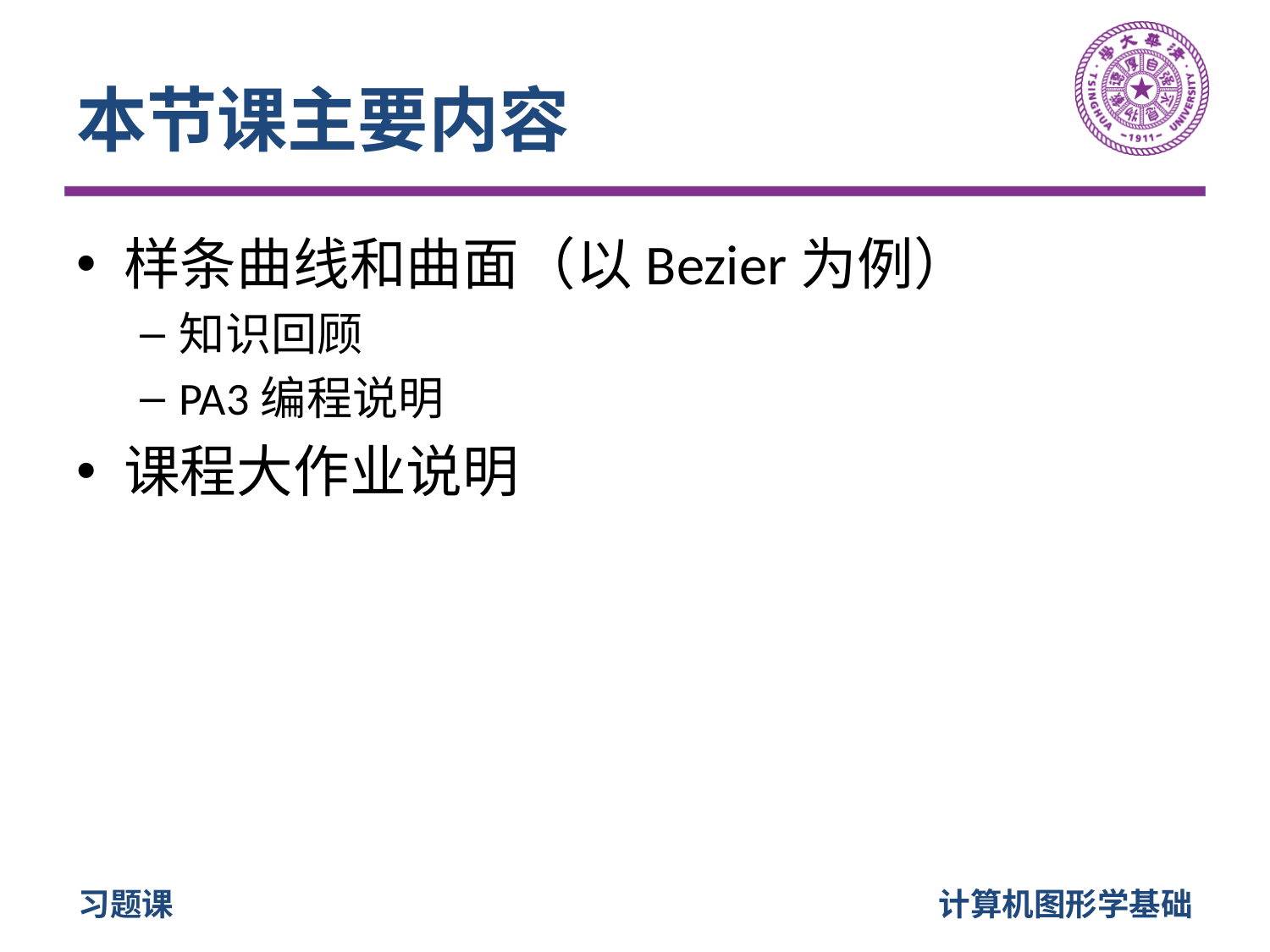

# 本节课主要内容
样条曲线和曲面（以Bezier为例）
知识回顾
PA3编程说明
课程大作业说明